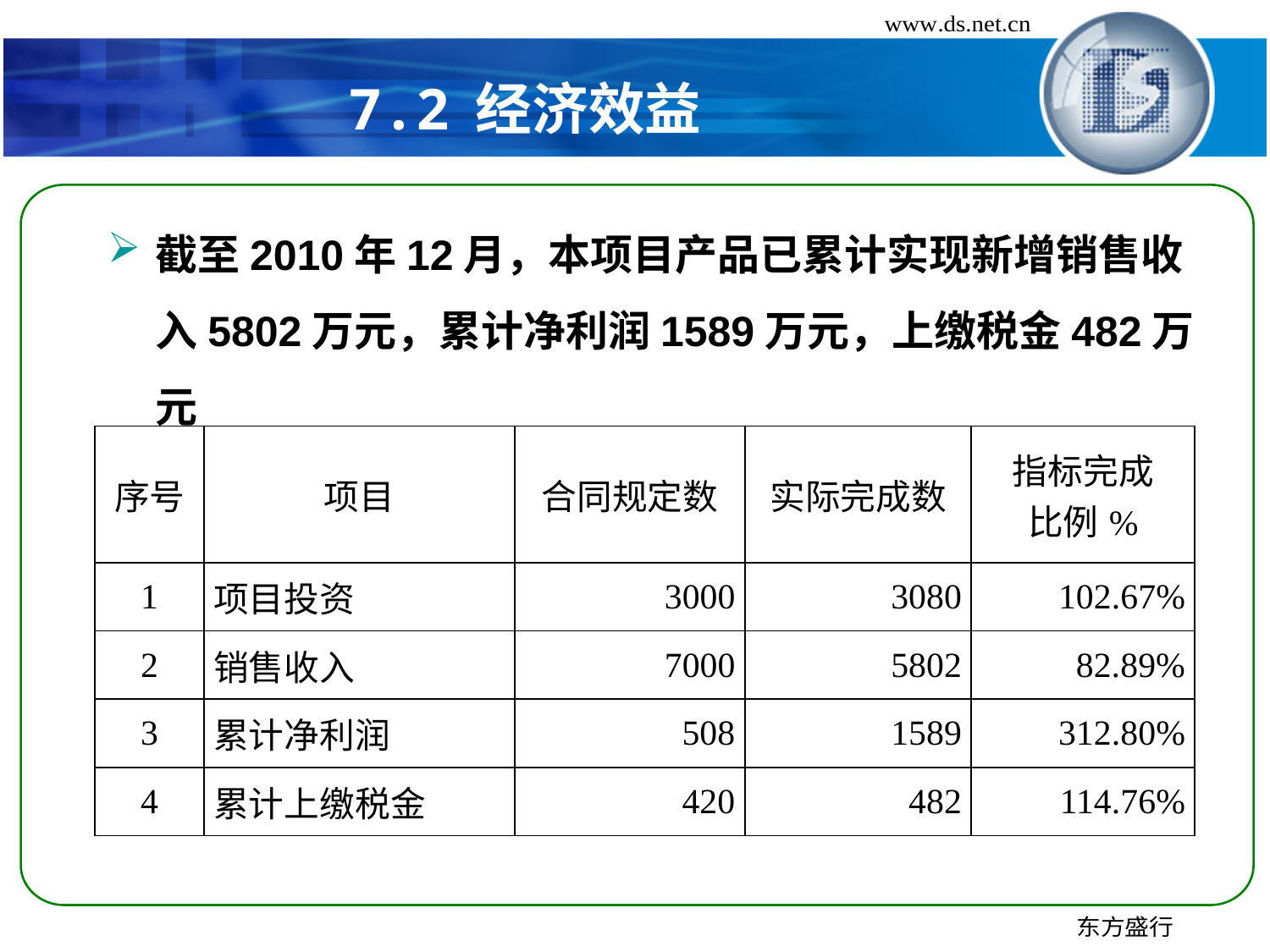

# 7.2	经济效益
截至2010年12月，本项目产品已累计实现新增销售收入5802万元，累计净利润1589万元，上缴税金482万元
| 序号 | 项目 | 合同规定数 | 实际完成数 | 指标完成 比例% |
| --- | --- | --- | --- | --- |
| 1 | 项目投资 | 3000 | 3080 | 102.67% |
| 2 | 销售收入 | 7000 | 5802 | 82.89% |
| 3 | 累计净利润 | 508 | 1589 | 312.80% |
| 4 | 累计上缴税金 | 420 | 482 | 114.76% |